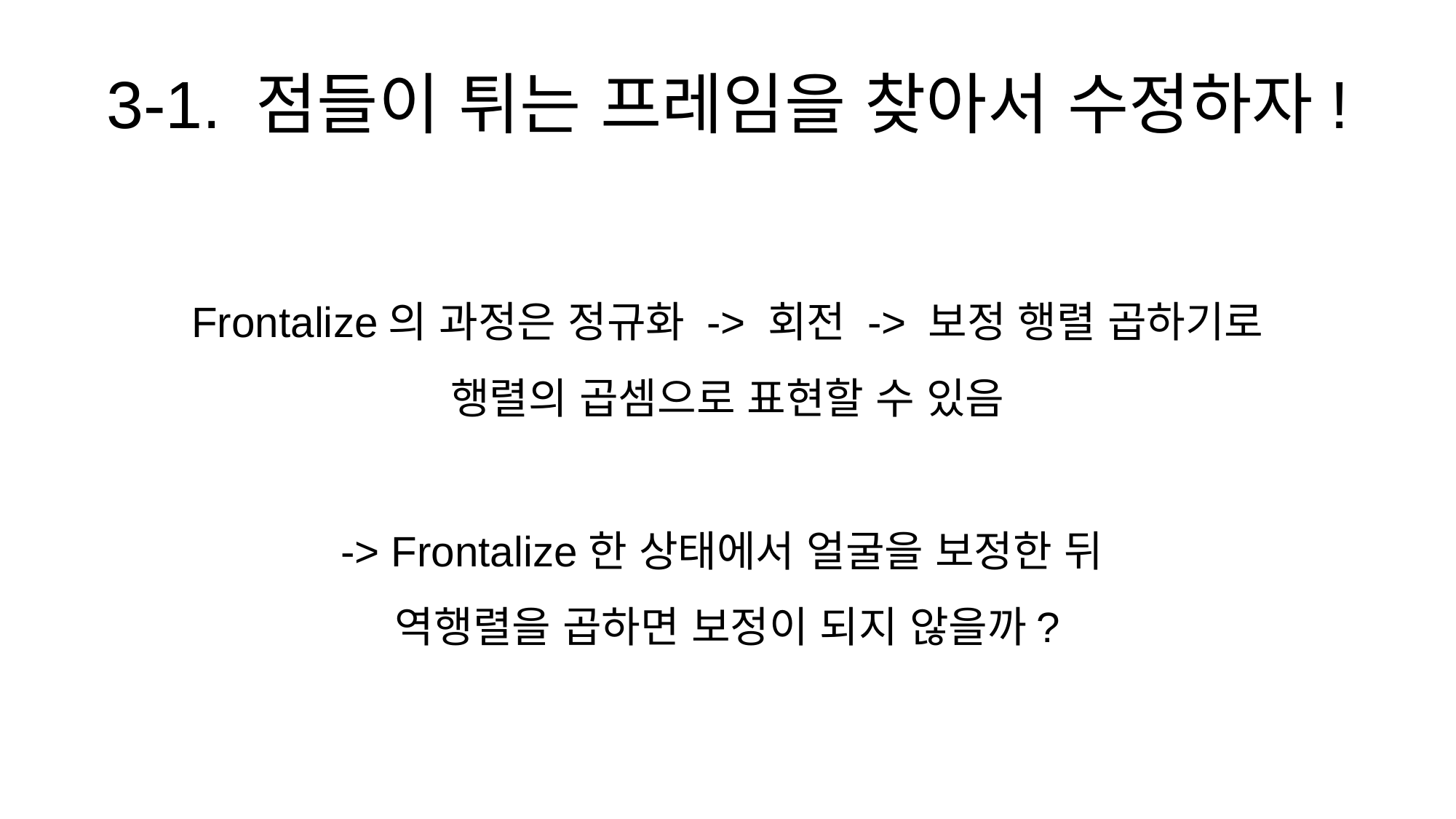

# 3-1. 점들이 튀는 프레임을 찾아서 수정하자!
Frontalize의 과정은 정규화 -> 회전 -> 보정 행렬 곱하기로
행렬의 곱셈으로 표현할 수 있음

-> Frontalize한 상태에서 얼굴을 보정한 뒤
역행렬을 곱하면 보정이 되지 않을까?